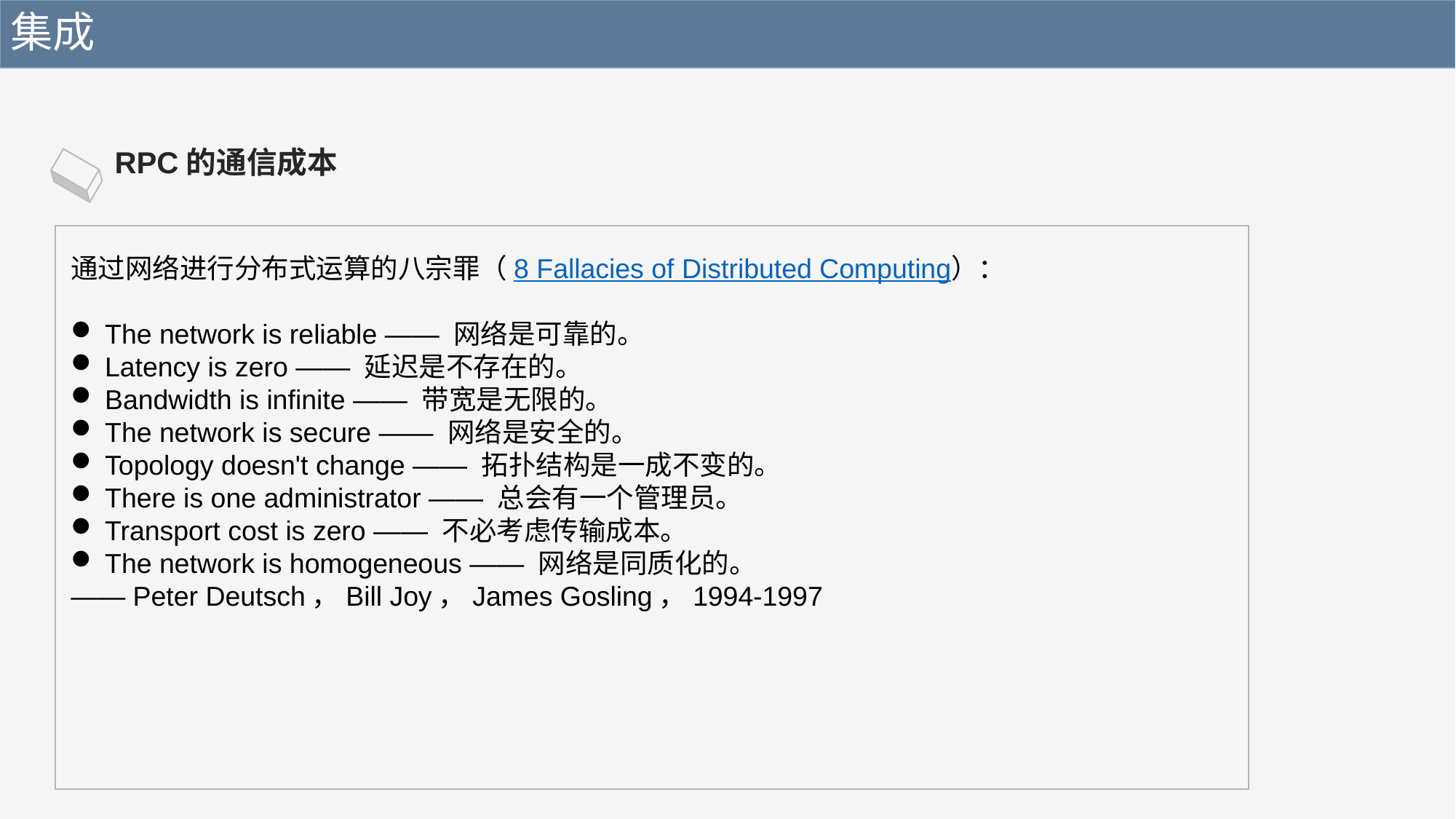

集成
RPC的通信成本

通过网络进行分布式运算的八宗罪（8 Fallacies of Distributed Computing）：

The network is reliable —— 网络是可靠的。
Latency is zero —— 延迟是不存在的。
Bandwidth is infinite —— 带宽是无限的。
The network is secure —— 网络是安全的。
Topology doesn't change —— 拓扑结构是一成不变的。
There is one administrator —— 总会有一个管理员。
Transport cost is zero —— 不必考虑传输成本。
The network is homogeneous —— 网络是同质化的。
—— Peter Deutsch，Bill Joy，James Gosling，1994-1997